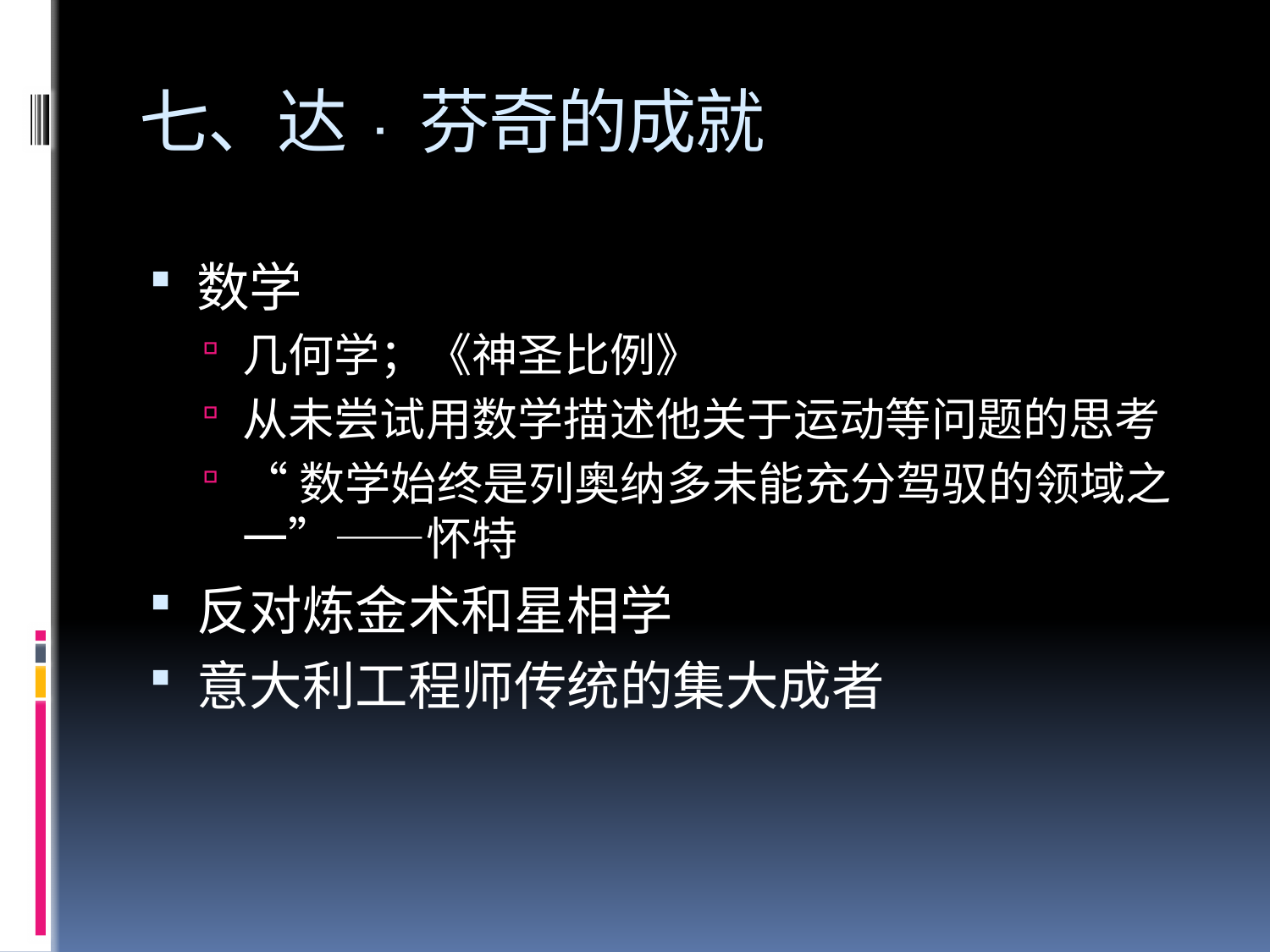

# 七、达·芬奇的成就
数学
几何学；《神圣比例》
从未尝试用数学描述他关于运动等问题的思考
“数学始终是列奥纳多未能充分驾驭的领域之一”——怀特
反对炼金术和星相学
意大利工程师传统的集大成者